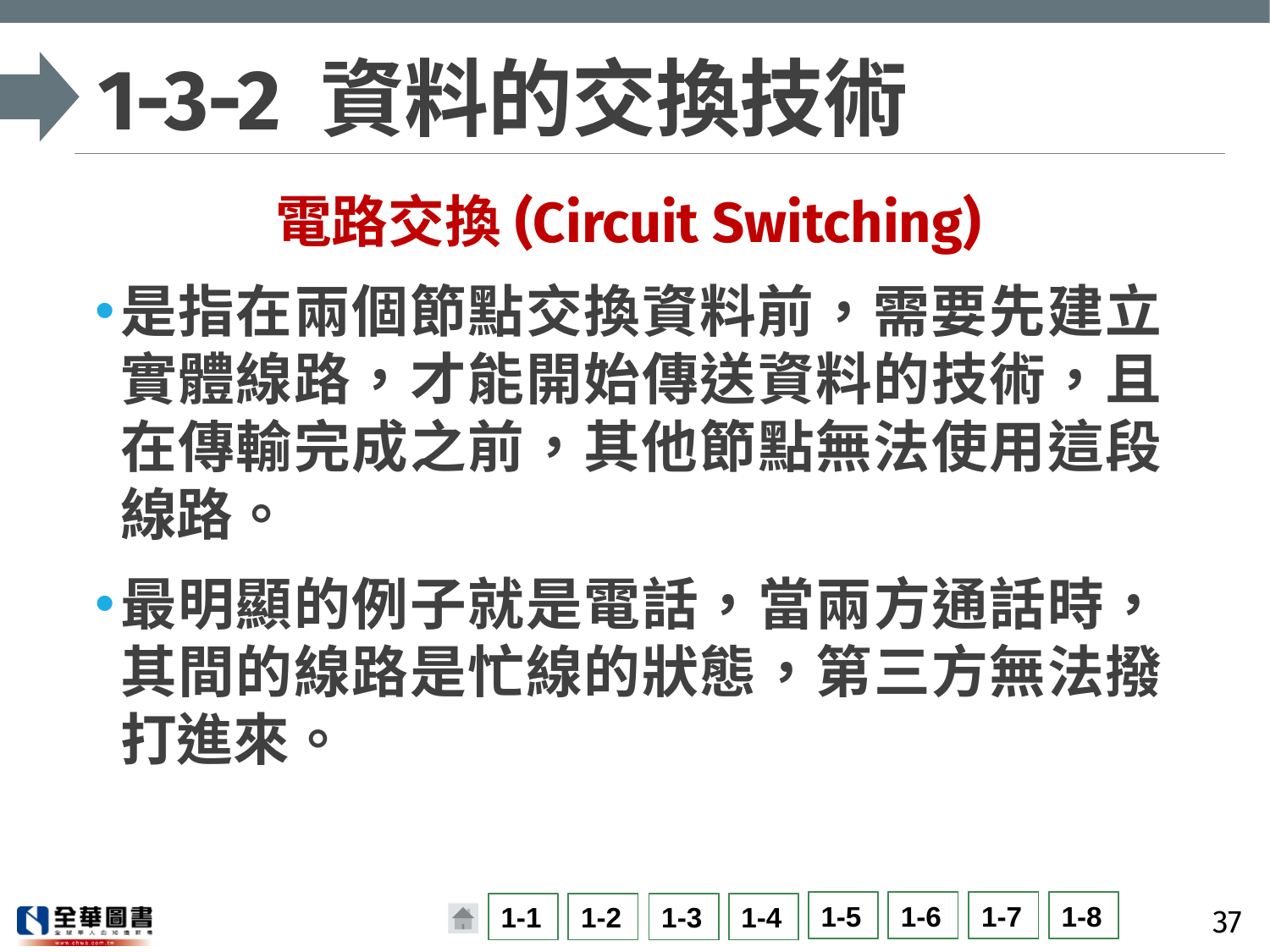

# 1-3-2 資料的交換技術
電路交換(Circuit Switching)
是指在兩個節點交換資料前，需要先建立實體線路，才能開始傳送資料的技術，且在傳輸完成之前，其他節點無法使用這段線路。
最明顯的例子就是電話，當兩方通話時，其間的線路是忙線的狀態，第三方無法撥打進來。

37